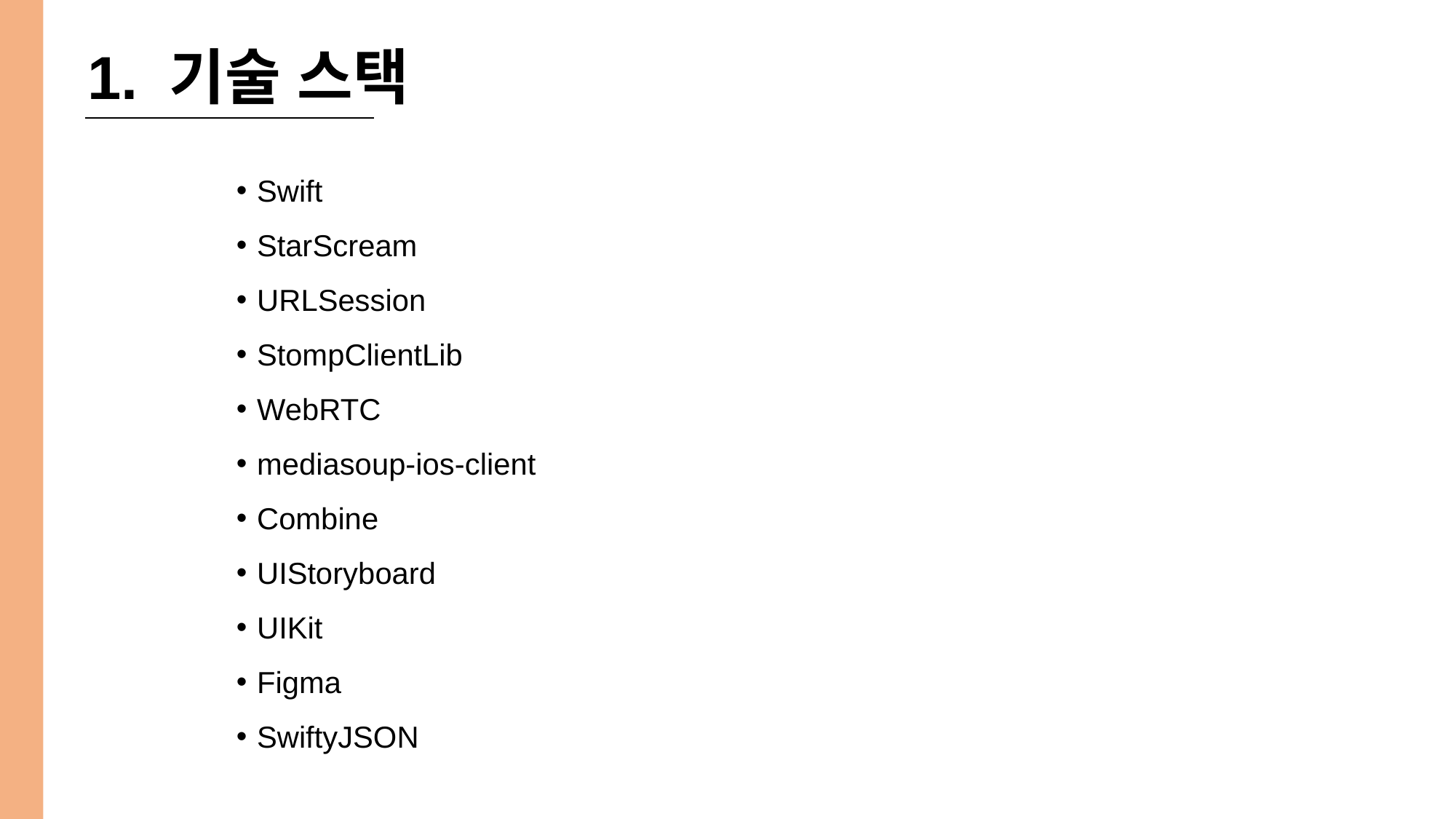

1. 기술 스택
Swift
StarScream
URLSession
StompClientLib
WebRTC
mediasoup-ios-client
Combine
UIStoryboard
UIKit
Figma
SwiftyJSON